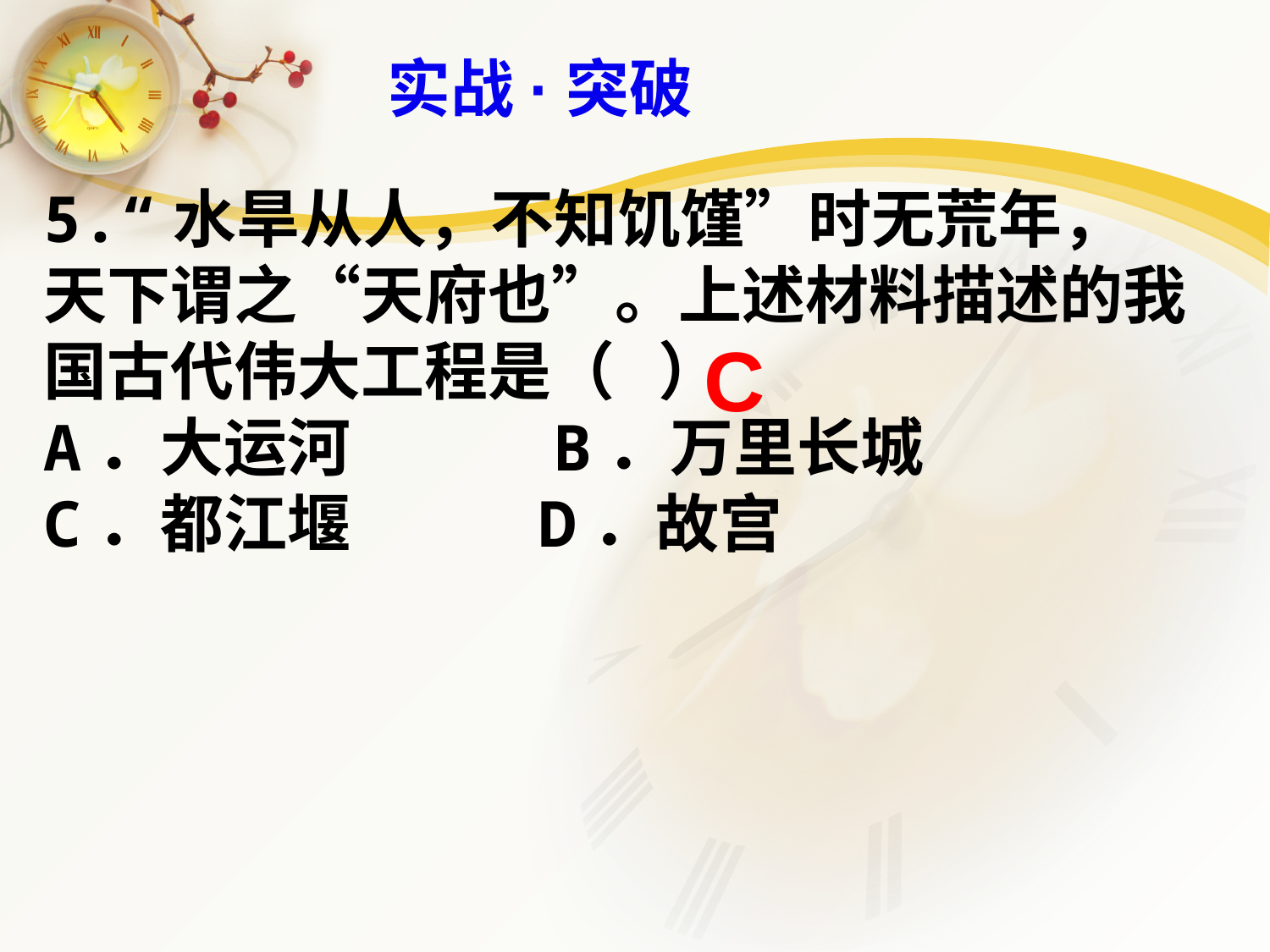

实战·突破
5.“水旱从人，不知饥馑”时无荒年，天下谓之“天府也”。上述材料描述的我国古代伟大工程是（   ）
A．大运河             B．万里长城            C．都江堰            D．故宫
C